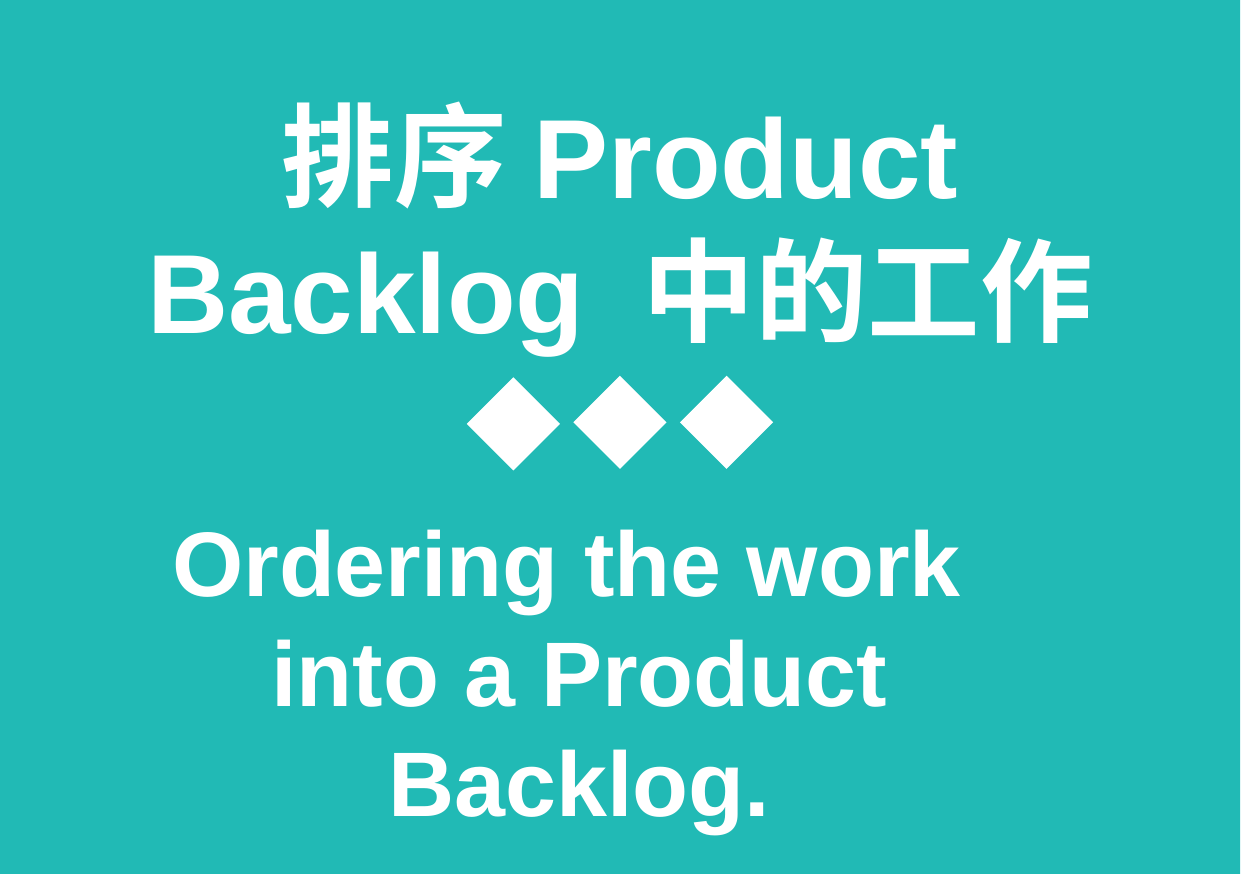

排序Product Backlog 中的工作

Ordering the work  into a Product Backlog.